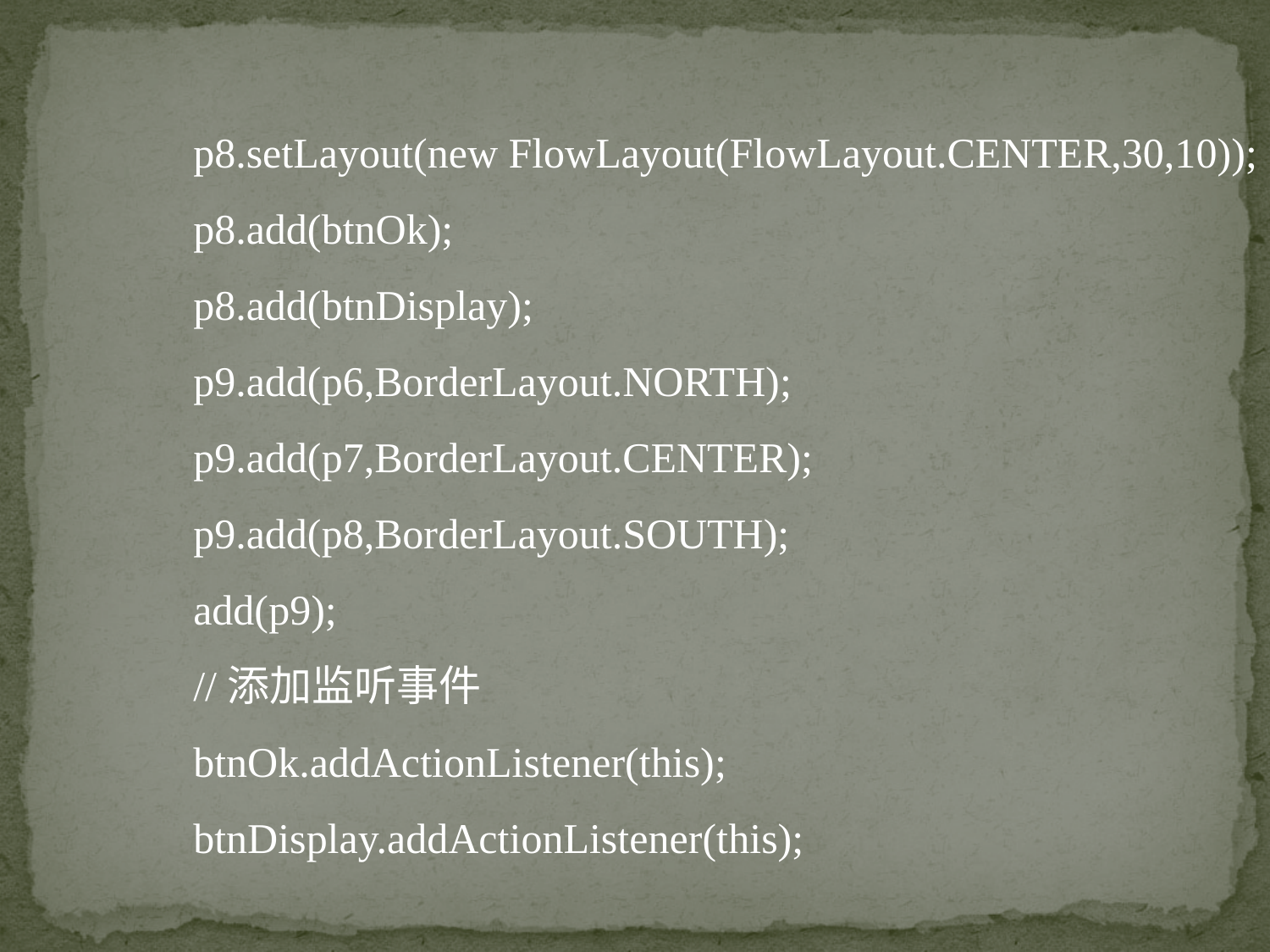

p8.setLayout(new FlowLayout(FlowLayout.CENTER,30,10));
p8.add(btnOk);
p8.add(btnDisplay);
p9.add(p6,BorderLayout.NORTH);
p9.add(p7,BorderLayout.CENTER);
p9.add(p8,BorderLayout.SOUTH);
add(p9);
//添加监听事件
btnOk.addActionListener(this);
btnDisplay.addActionListener(this);